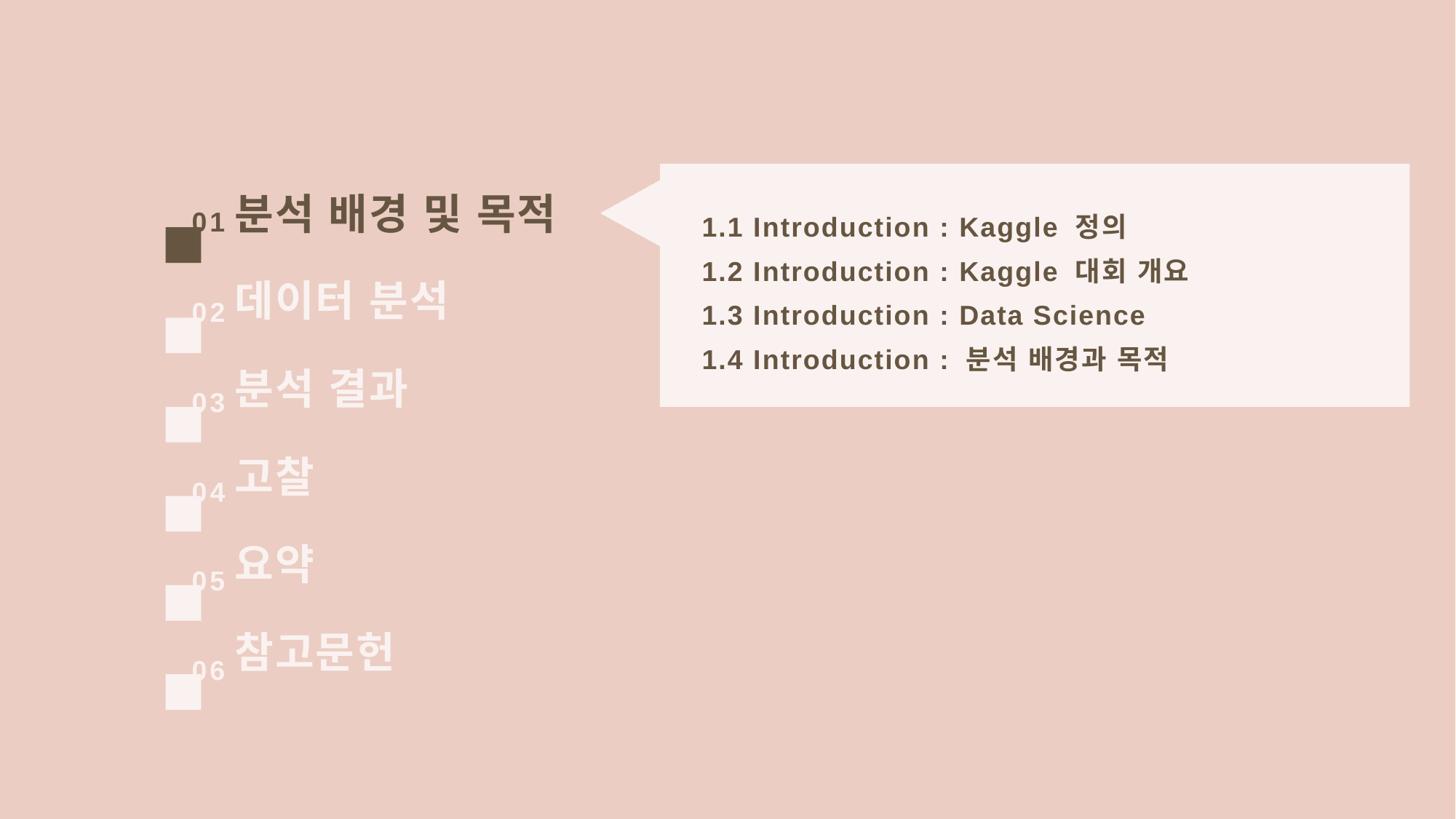

1.1 Introduction : Kaggle 정의
1.2 Introduction : Kaggle 대회 개요
1.3 Introduction : Data Science
1.4 Introduction : 분석 배경과 목적
분석 배경 및 목적
01

데이터 분석
02

분석 결과
03

고찰
04

요약
05

참고문헌
06